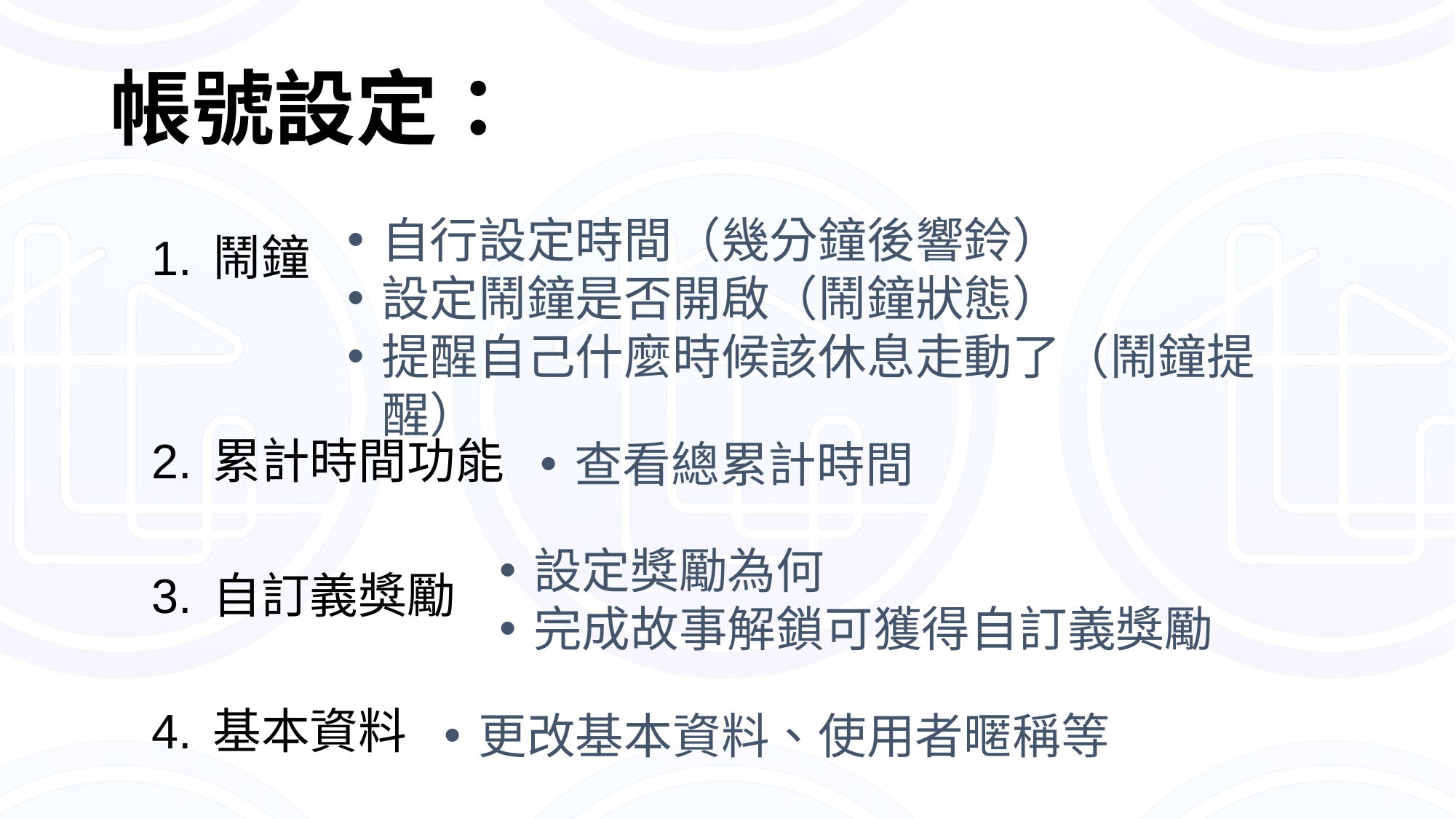

# 帳號設定：
自行設定時間（幾分鐘後響鈴）
設定鬧鐘是否開啟（鬧鐘狀態）
提醒自己什麼時候該休息走動了（鬧鐘提醒）
鬧鐘

累計時間功能

自訂義獎勵

基本資料
查看總累計時間
設定獎勵為何
完成故事解鎖可獲得自訂義獎勵
更改基本資料、使用者暱稱等